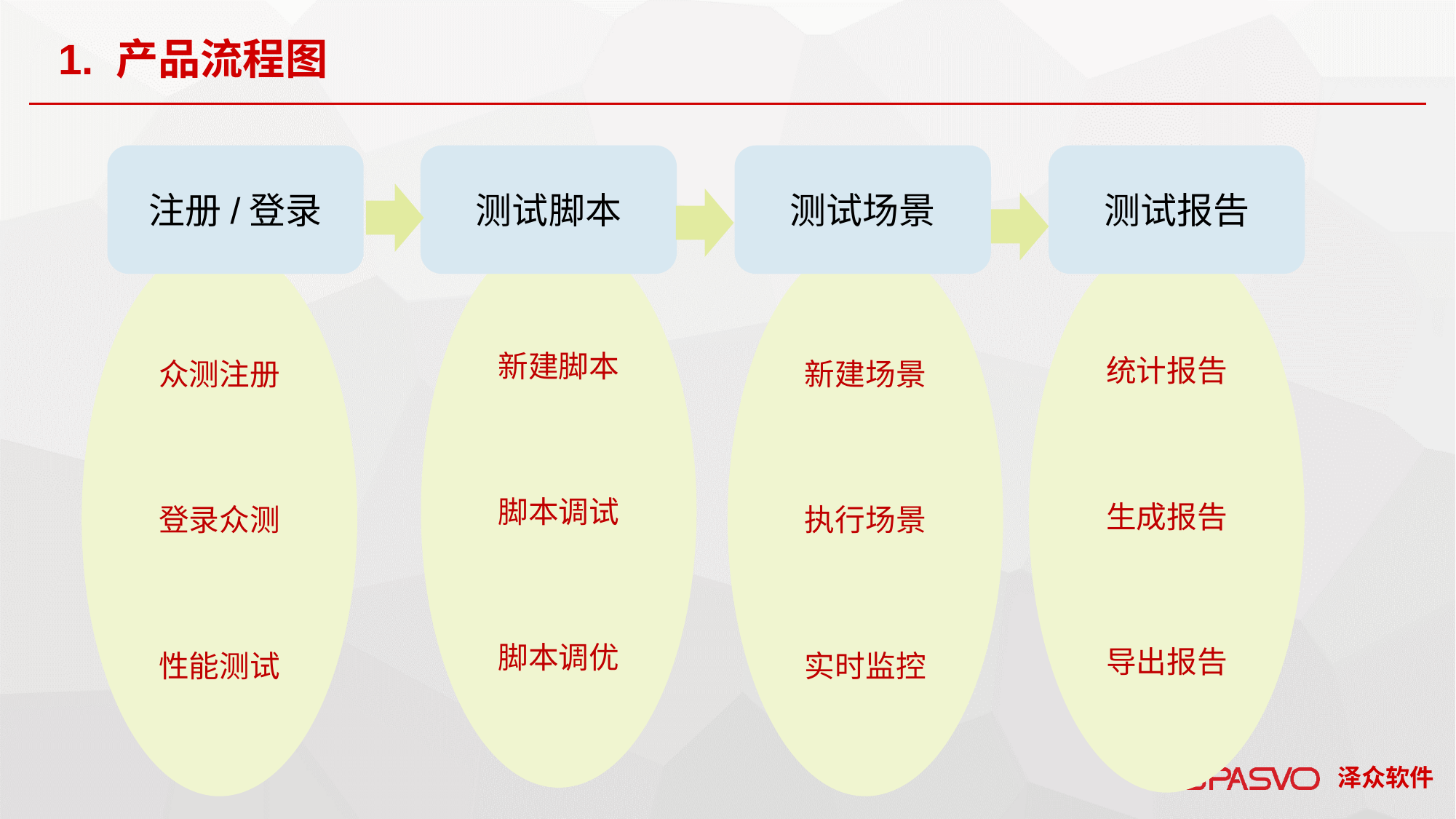

1. 产品流程图
注册/登录
测试脚本
测试场景
测试报告

新建脚本

脚本调试

脚本调优
统计报告

生成报告

导出报告
众测注册

登录众测

性能测试
新建场景

执行场景

实时监控